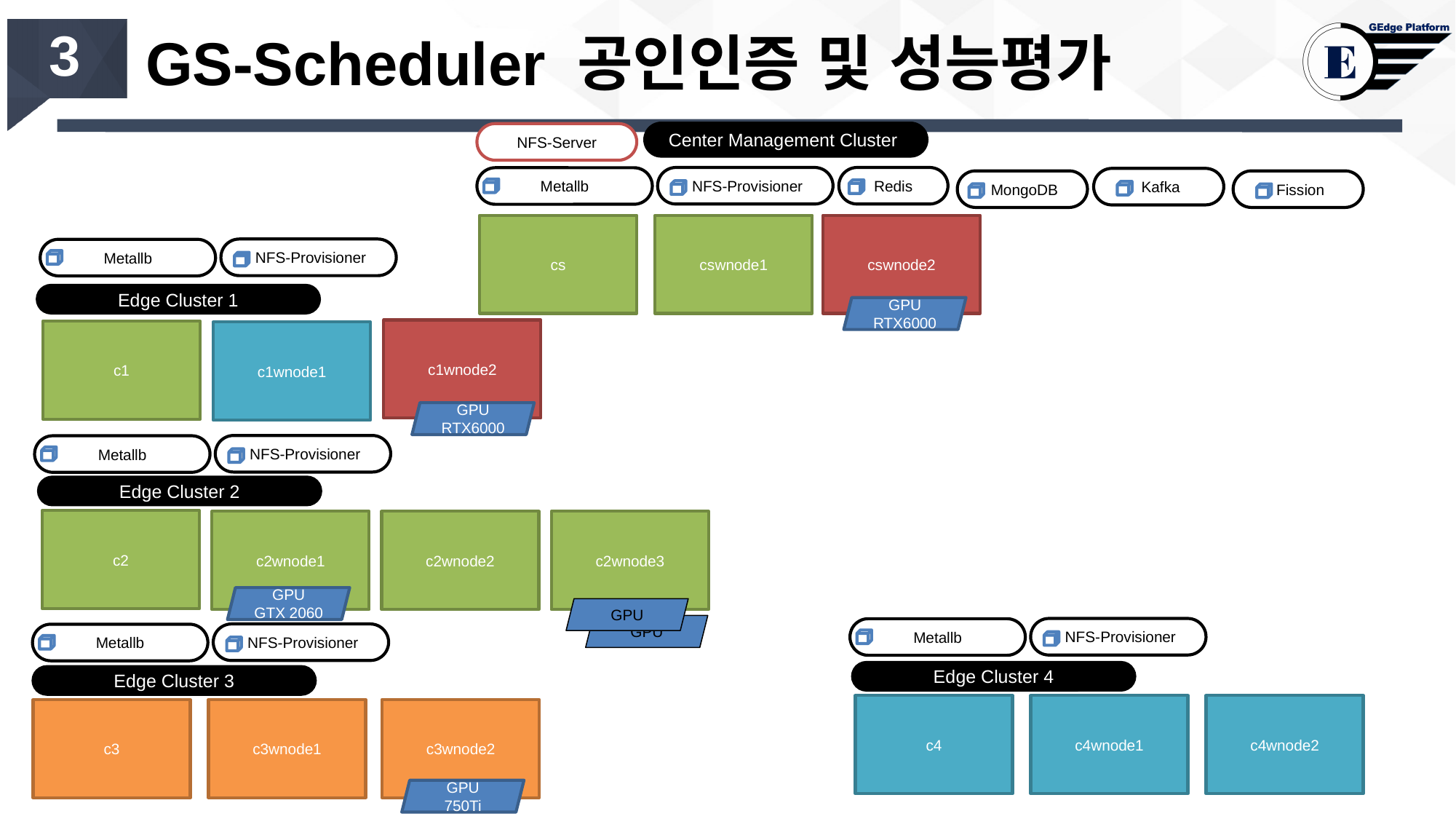

# GS-Scheduler 공인인증 및 성능평가
3
Center Management Cluster
NFS-Server
 NFS-Provisioner
Redis
Metallb
 Kafka
 MongoDB
 Fission

cs
cswnode1
cswnode2
 NFS-Provisioner
Metallb

Edge Cluster 1
GPU
RTX6000
c1wnode2
c1
c1wnode1
GPU
RTX6000
 NFS-Provisioner
Metallb

Edge Cluster 2
c2
c2wnode3
c2wnode1
c2wnode2
GPU
GTX 2060
GPU
GPU
 NFS-Provisioner
Metallb
 NFS-Provisioner
Metallb

Edge Cluster 4
Edge Cluster 3
c4wnode1
c4wnode2
c4
c3wnode1
c3wnode2
c3
GPU
750Ti